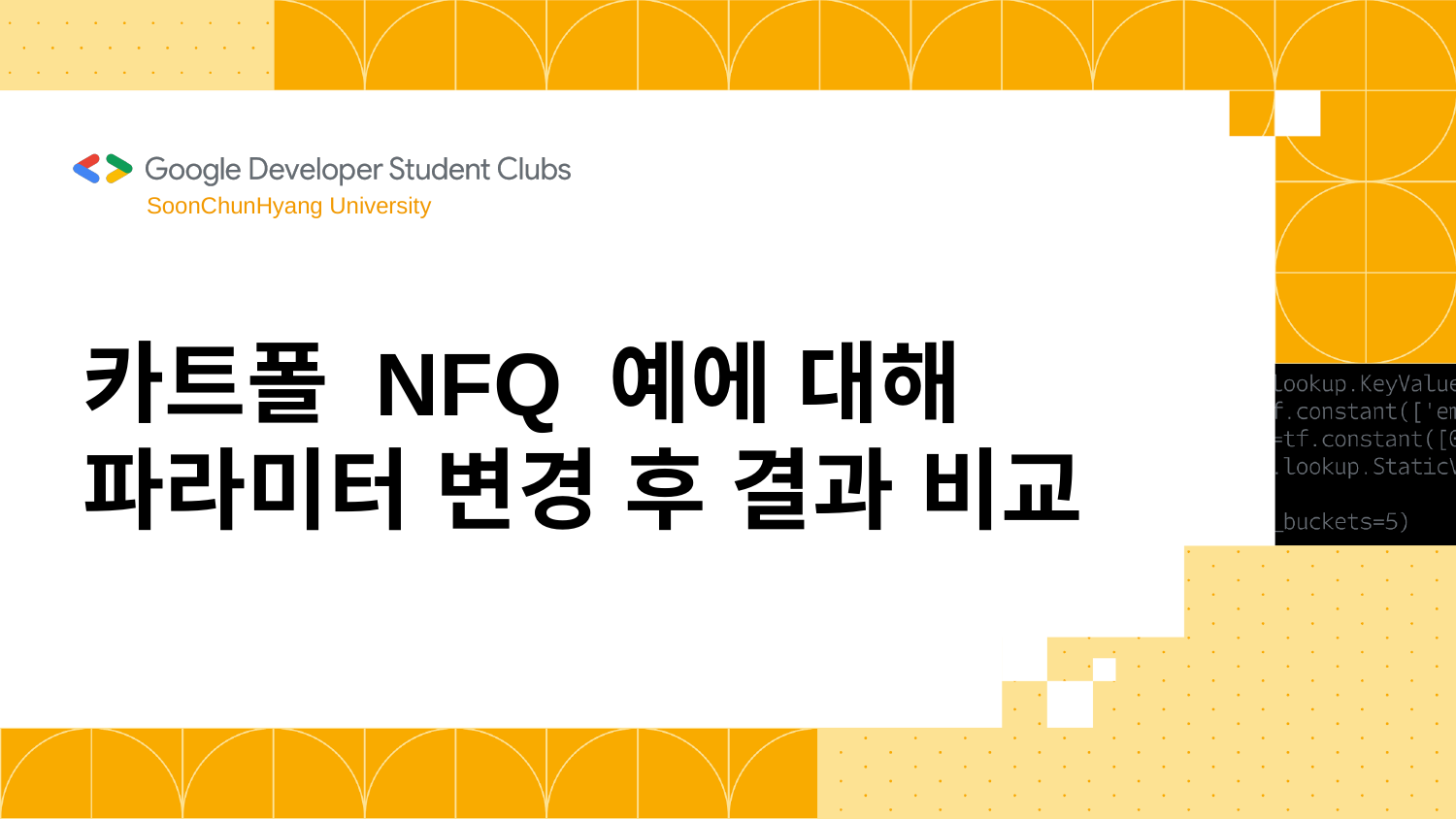

SoonChunHyang University
# 카트폴 NFQ 예에 대해 파라미터 변경 후 결과 비교